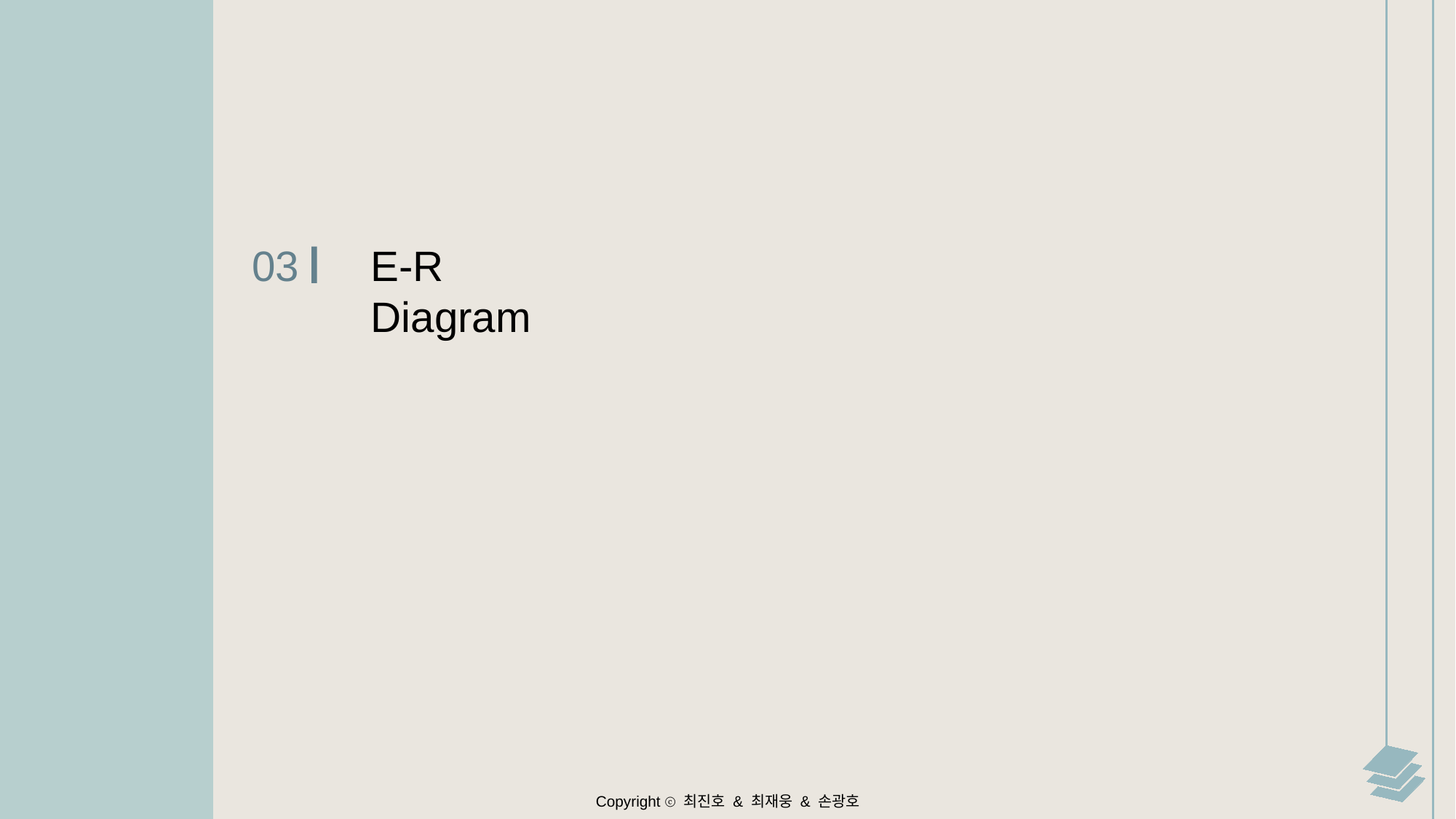

03
E-R
Diagram

Copyright ⓒ 최진호 & 최재웅 & 손광호